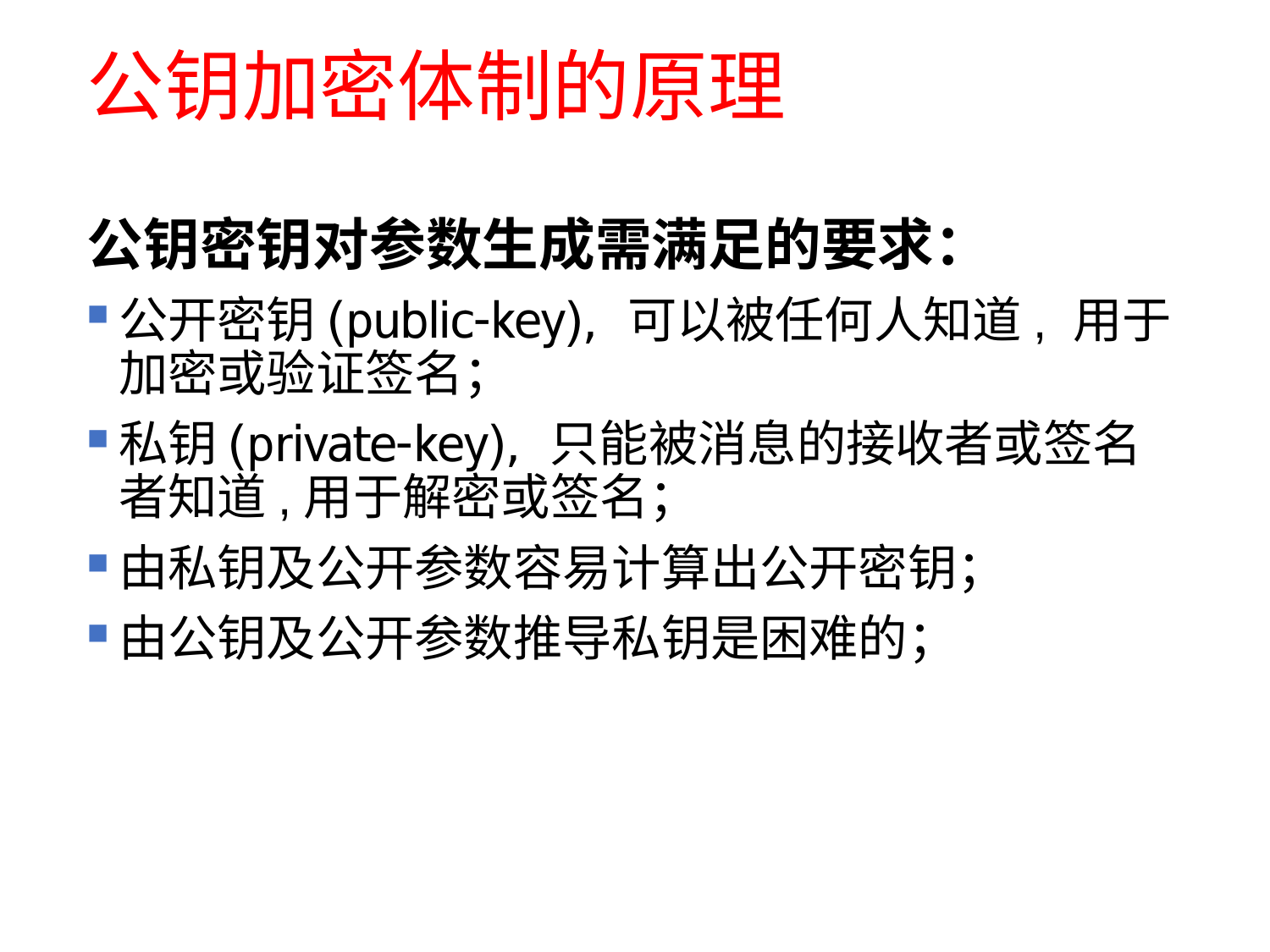

公钥加密体制的原理
公钥密钥对参数生成需满足的要求：
公开密钥(public-key), 可以被任何人知道, 用于加密或验证签名；
私钥(private-key), 只能被消息的接收者或签名者知道,用于解密或签名；
由私钥及公开参数容易计算出公开密钥；
由公钥及公开参数推导私钥是困难的；
7